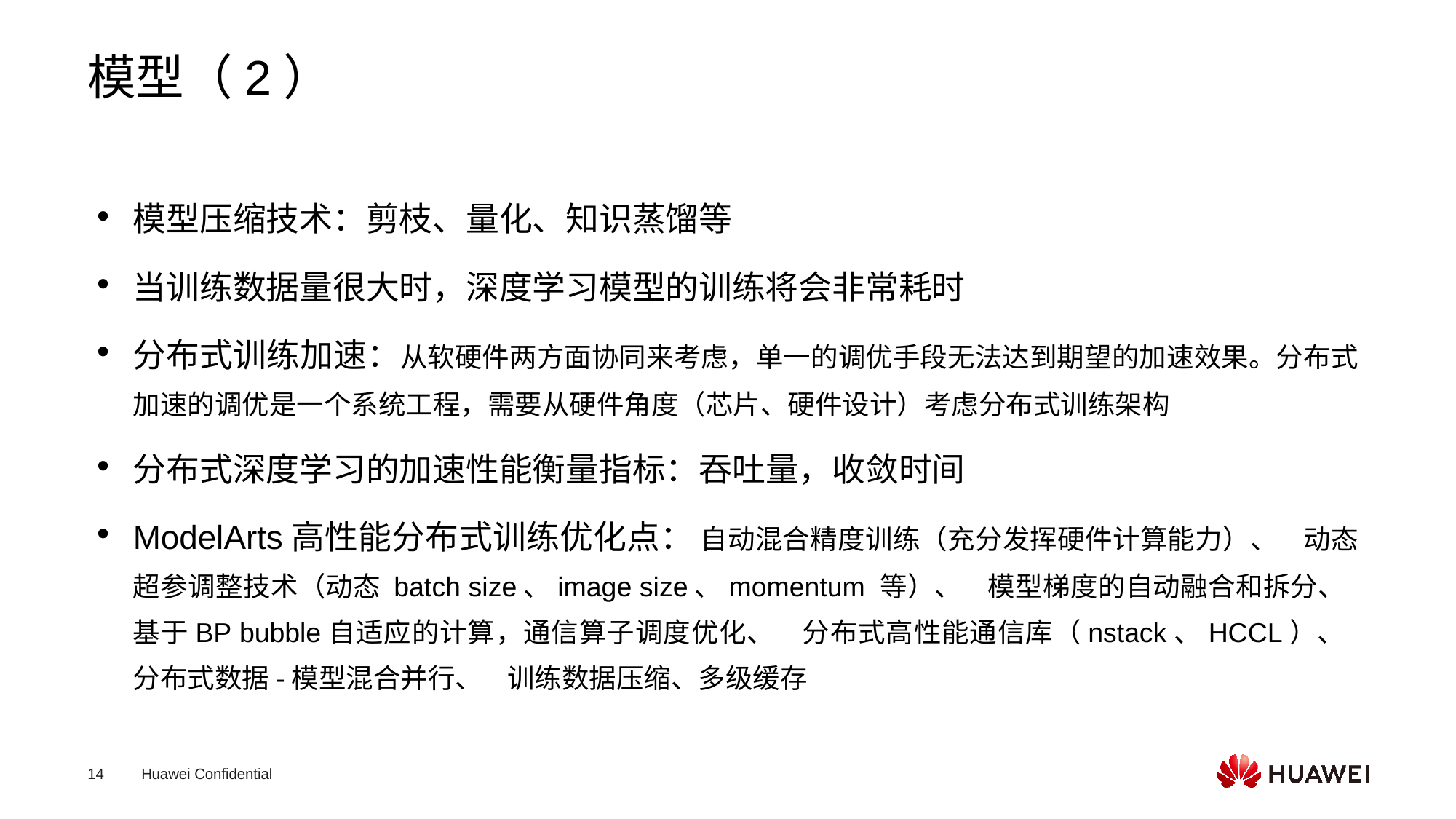

# 模型（2）
模型压缩技术：剪枝、量化、知识蒸馏等
当训练数据量很大时，深度学习模型的训练将会非常耗时
分布式训练加速：从软硬件两方面协同来考虑，单一的调优手段无法达到期望的加速效果。分布式加速的调优是一个系统工程，需要从硬件角度（芯片、硬件设计）考虑分布式训练架构
分布式深度学习的加速性能衡量指标：吞吐量，收敛时间
ModelArts高性能分布式训练优化点： 自动混合精度训练（充分发挥硬件计算能力）、    动态超参调整技术（动态 batch size、image size、momentum 等）、    模型梯度的自动融合和拆分、   基于BP bubble自适应的计算，通信算子调度优化、    分布式高性能通信库（nstack、HCCL）、   分布式数据-模型混合并行、    训练数据压缩、多级缓存